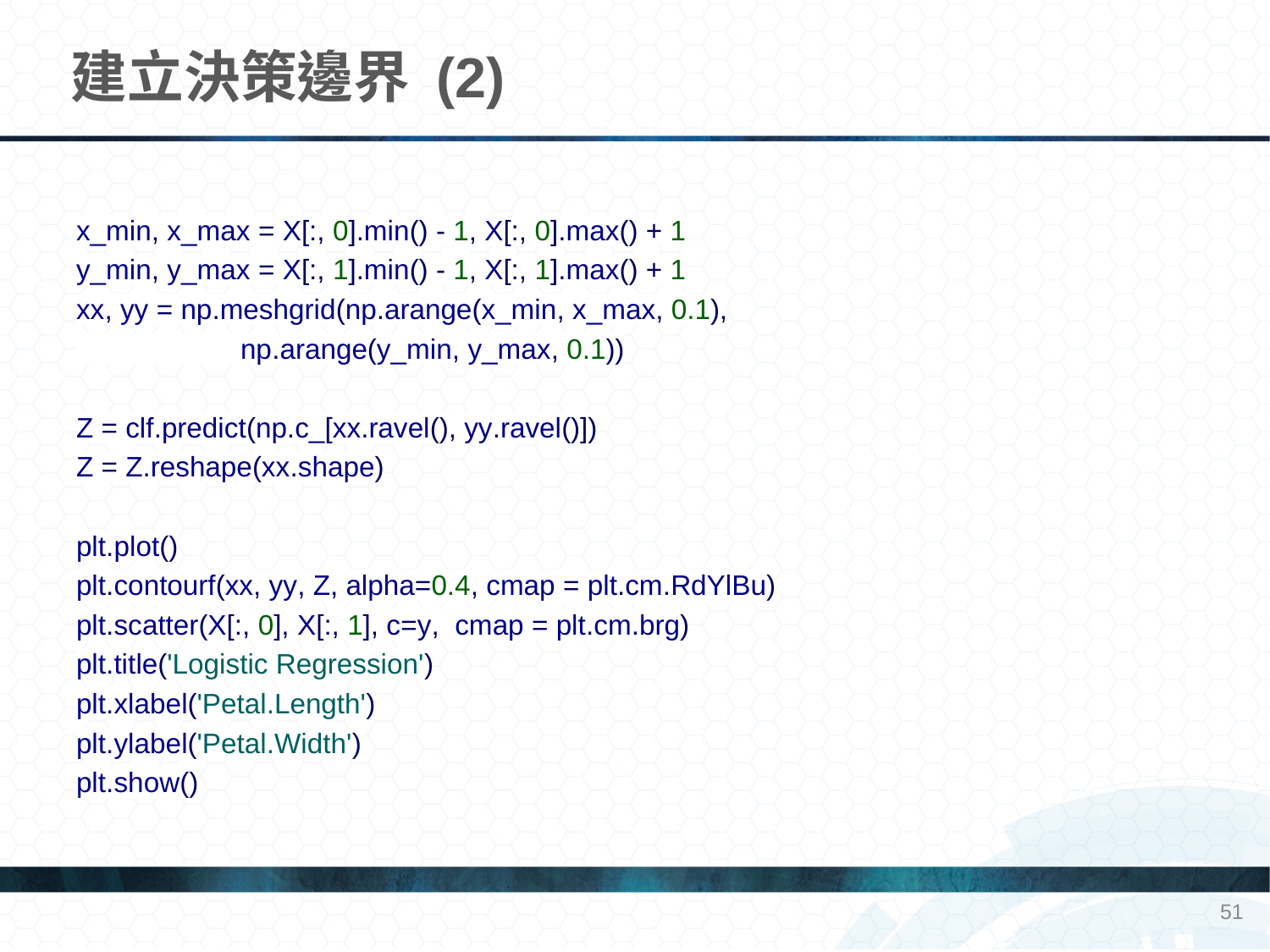

# 建立決策邊界 (2)
x_min, x_max = X[:, 0].min() - 1, X[:, 0].max() + 1
y_min, y_max = X[:, 1].min() - 1, X[:, 1].max() + 1
xx, yy = np.meshgrid(np.arange(x_min, x_max, 0.1),
                     np.arange(y_min, y_max, 0.1))

Z = clf.predict(np.c_[xx.ravel(), yy.ravel()])
Z = Z.reshape(xx.shape)

plt.plot()
plt.contourf(xx, yy, Z, alpha=0.4, cmap = plt.cm.RdYlBu)
plt.scatter(X[:, 0], X[:, 1], c=y,  cmap = plt.cm.brg)
plt.title('Logistic Regression')
plt.xlabel('Petal.Length')
plt.ylabel('Petal.Width')
plt.show()

51